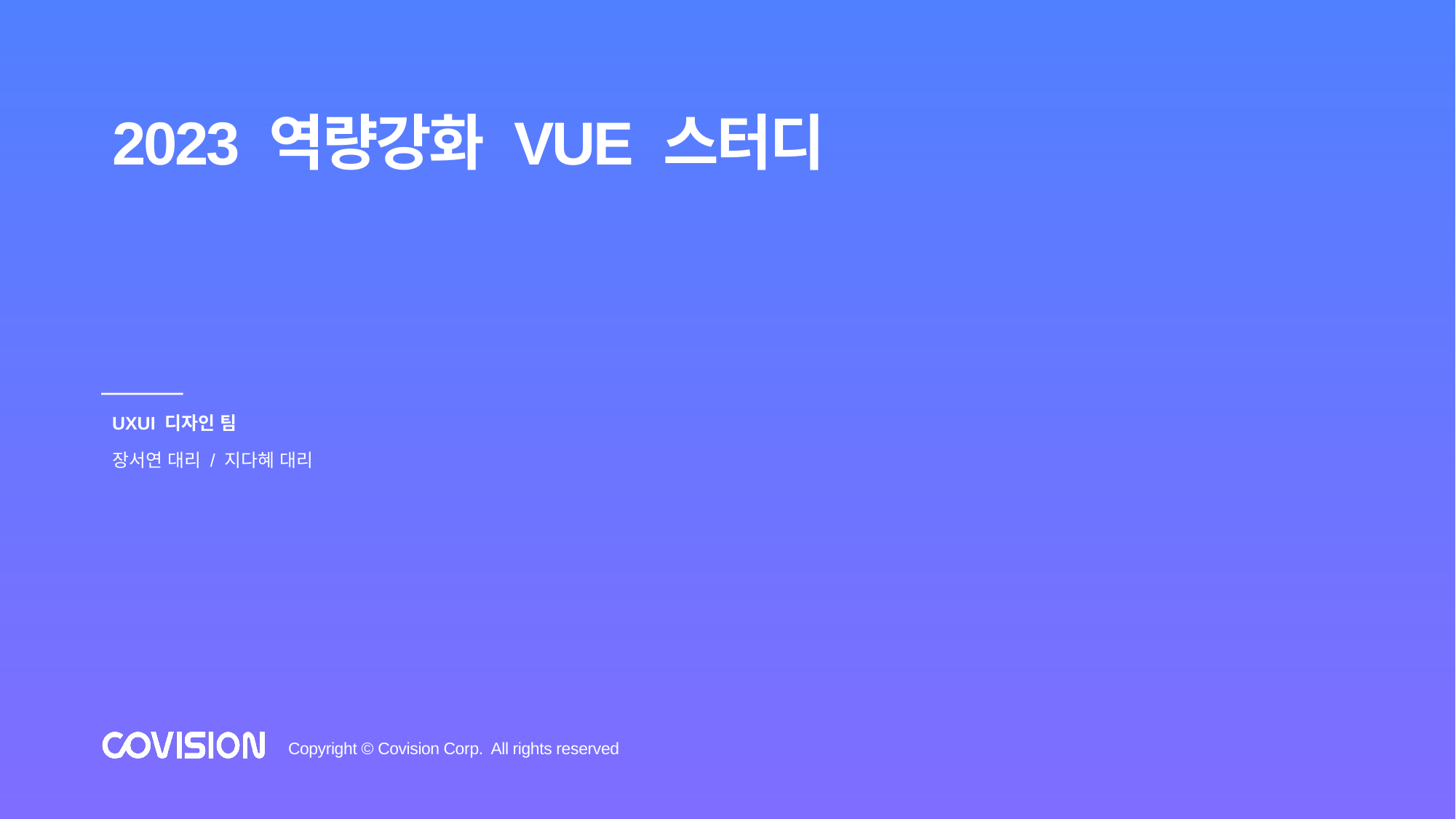

# 2023 역량강화 VUE 스터디
UXUI 디자인 팀
장서연 대리 / 지다혜 대리